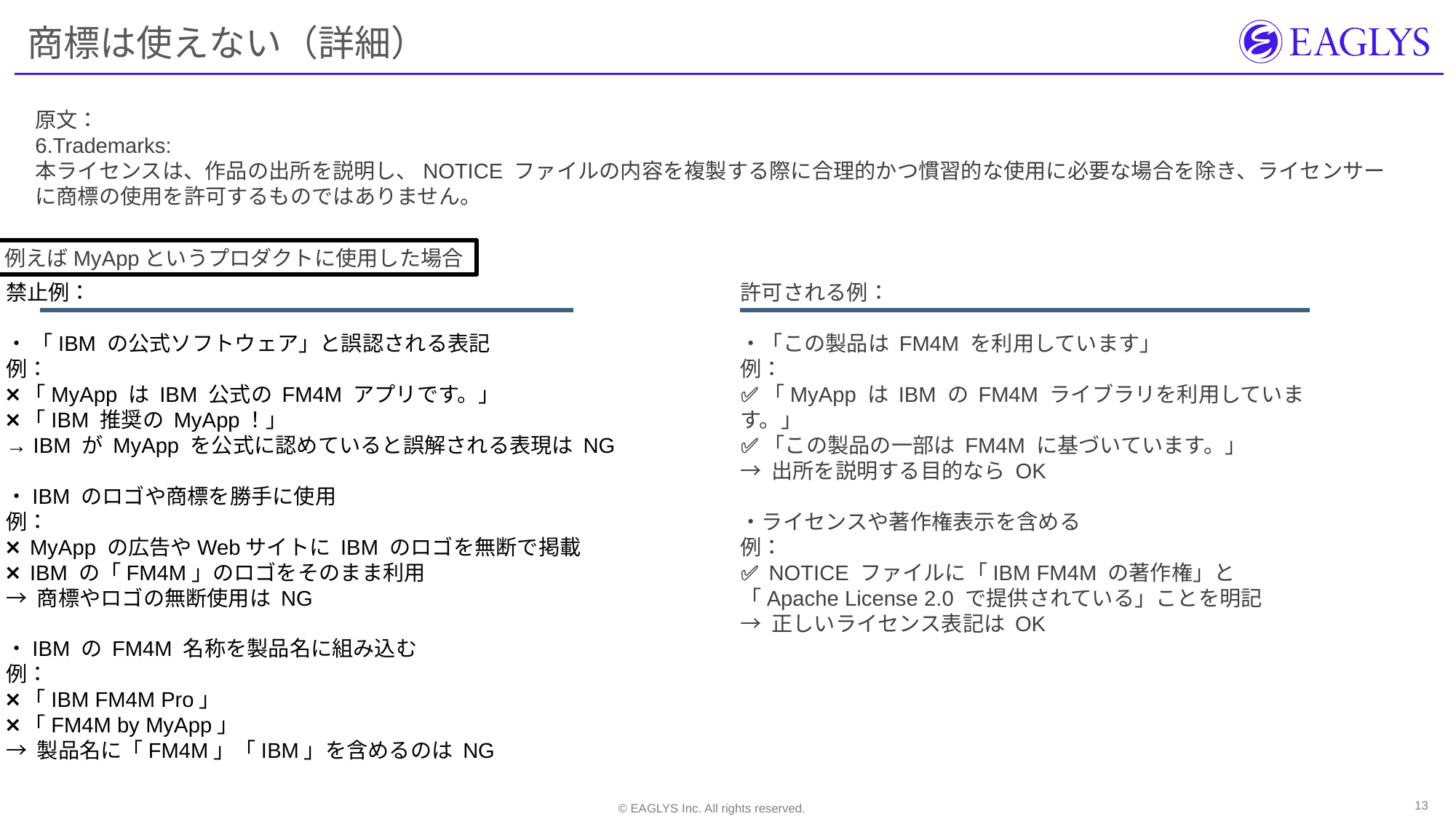

# 商標は使えない（詳細）
原文：
6.Trademarks:
本ライセンスは、作品の出所を説明し、NOTICE ファイルの内容を複製する際に合理的かつ慣習的な使用に必要な場合を除き、ライセンサーに商標の使用を許可するものではありません。
例えばMyAppというプロダクトに使用した場合
禁止例：

・ 「IBM の公式ソフトウェア」と誤認される表記
例：
❌ 「MyApp は IBM 公式の FM4M アプリです。」
❌ 「IBM 推奨の MyApp！」
→ IBM が MyApp を公式に認めていると誤解される表現は NG

・IBM のロゴや商標を勝手に使用
例：
❌ MyApp の広告やWebサイトに IBM のロゴを無断で掲載
❌ IBM の「FM4M」のロゴをそのまま利用
→ 商標やロゴの無断使用は NG

・IBM の FM4M 名称を製品名に組み込む
例：
❌ 「IBM FM4M Pro」
❌ 「FM4M by MyApp」
→ 製品名に「FM4M」「IBM」を含めるのは NG

許可される例：

・「この製品は FM4M を利用しています」
例：
✅ 「MyApp は IBM の FM4M ライブラリを利用しています。」
✅ 「この製品の一部は FM4M に基づいています。」
→ 出所を説明する目的なら OK

・ライセンスや著作権表示を含める
例：
✅ NOTICE ファイルに「IBM FM4M の著作権」と「Apache License 2.0 で提供されている」ことを明記
→ 正しいライセンス表記は OK

13